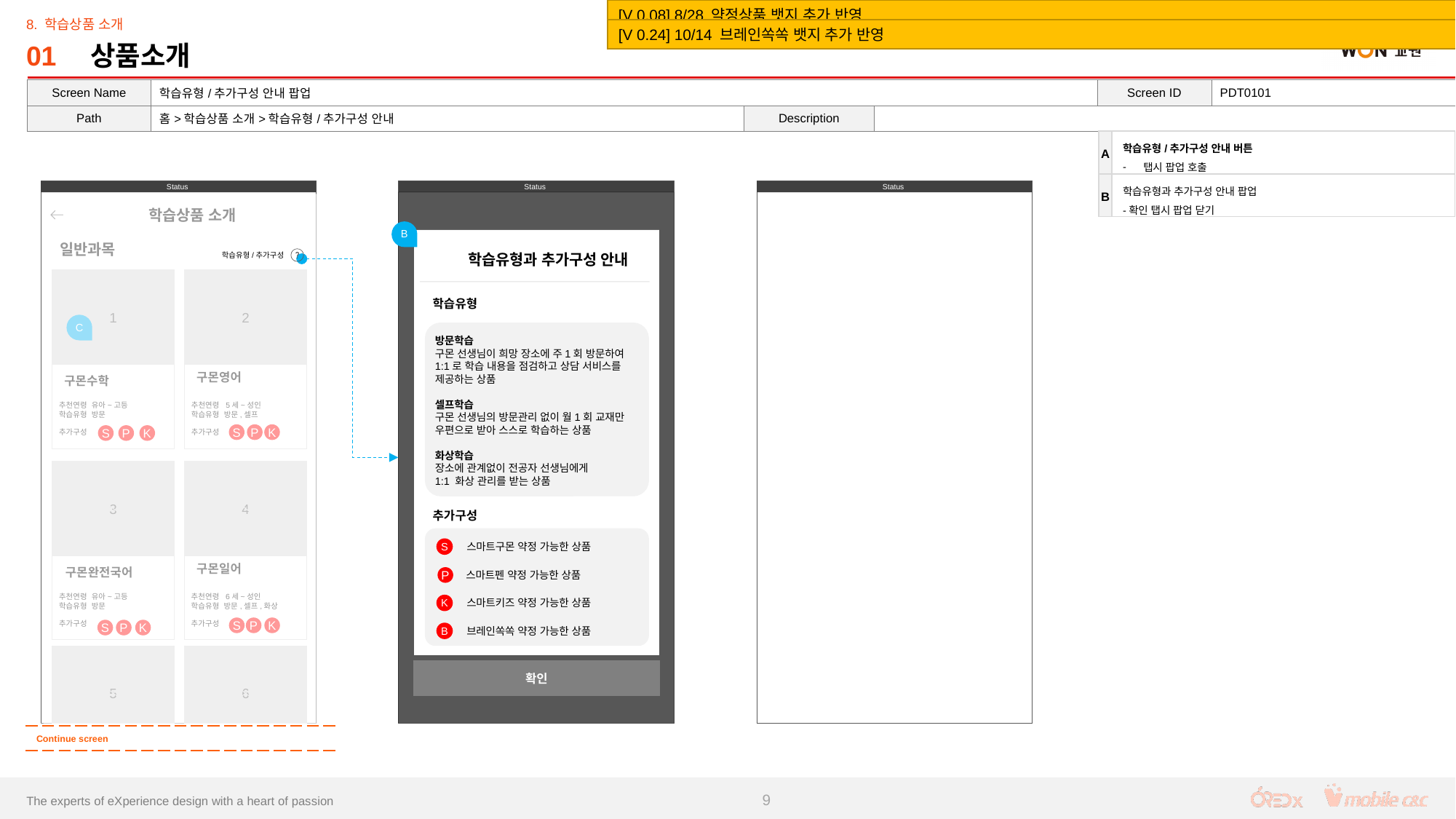

[V 0.08] 8/28 약정상품 뱃지 추가 반영
8. 학습상품 소개
[V 0.24] 10/14 브레인쏙쏙 뱃지 추가 반영
01
# 상품소개
| Screen Name | 학습유형/추가구성 안내 팝업 |  |  | Screen ID | PDT0101 |
| --- | --- | --- | --- | --- | --- |
| Path | 홈>학습상품 소개>학습유형/추가구성 안내 | Description |  |  |  |
| A | 학습유형/추가구성 안내 버튼 탭시 팝업 호출 |
| --- | --- |
| B | 학습유형과 추가구성 안내 팝업 -확인 탭시 팝업 닫기 |

학습상품 소개

B

일반과목
학습유형과 추가구성 안내
학습유형/추가구성

1

2
학습유형

C

방문학습
구몬 선생님이 희망 장소에 주1회 방문하여 1:1로 학습 내용을 점검하고 상담 서비스를 제공하는 상품

셀프학습
구몬 선생님의 방문관리 없이 월1회 교재만
우편으로 받아 스스로 학습하는 상품

화상학습
장소에 관계없이 전공자 선생님에게
1:1 화상 관리를 받는 상품

구몬영어

구몬수학
추천연령  유아~고등
학습유형  방문

추가구성
추천연령  5세~성인
학습유형  방문,셀프

추가구성
S
P
K
S
P
K
3

4

추가구성

스마트구몬 약정 가능한 상품
S

구몬일어

구몬완전국어
스마트펜 약정 가능한 상품
P
추천연령  유아~고등
학습유형  방문

추가구성
추천연령  6세~성인
학습유형  방문,셀프,화상

추가구성
스마트키즈 약정 가능한 상품
K
S
P
K
브레인쏙쏙 약정 가능한 상품
S
P
K
B
5

6

확인
Continue screen